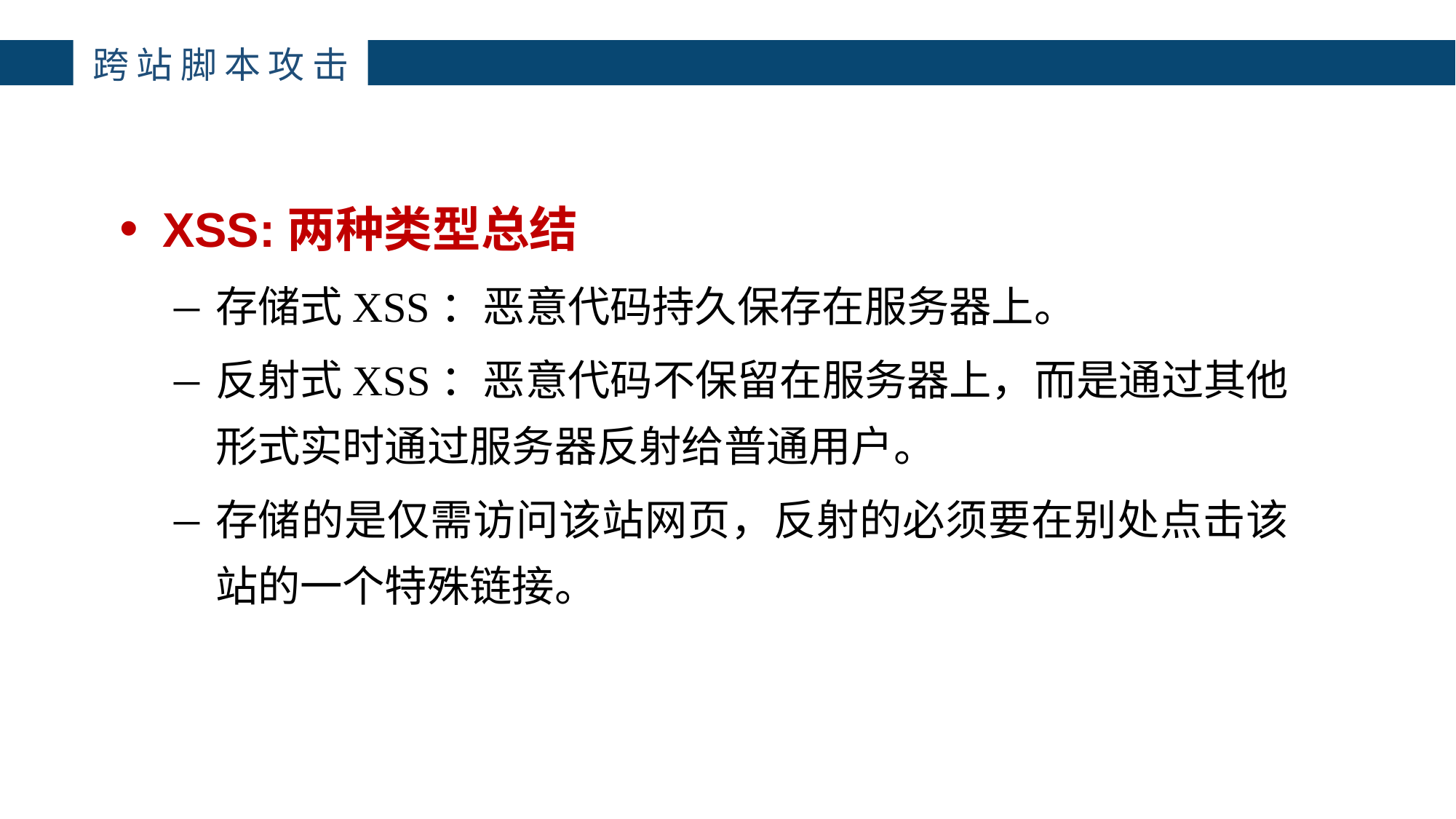

主讲：枕边月亮
主讲：枕边月亮
主讲：枕边月亮
主讲：枕边月亮

跨站脚本攻击
4
XSS:两种类型总结
存储式XSS：恶意代码持久保存在服务器上。
反射式XSS：恶意代码不保留在服务器上，而是通过其他形式实时通过服务器反射给普通用户。
存储的是仅需访问该站网页，反射的必须要在别处点击该站的一个特殊链接。